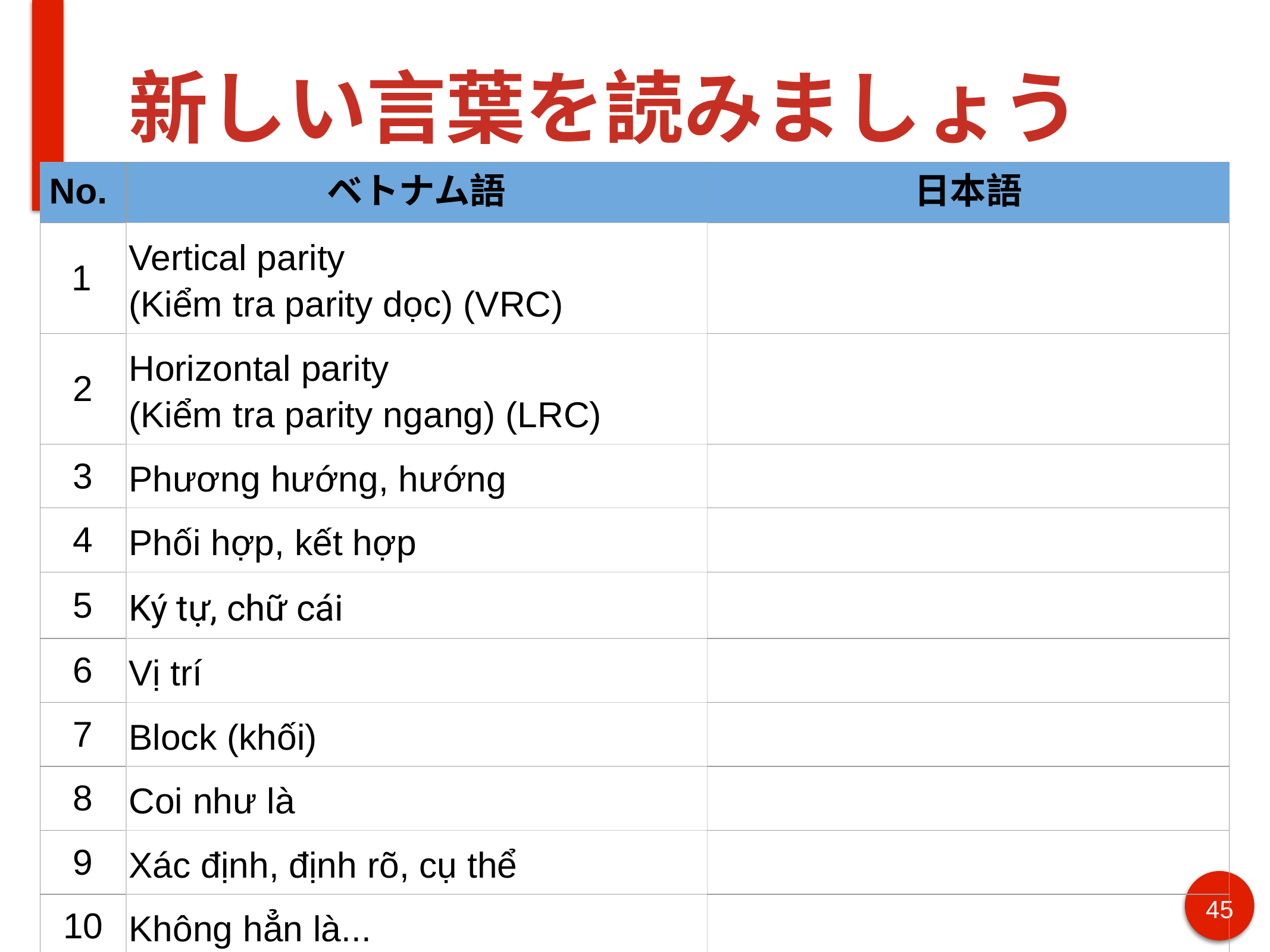

# 新しい言葉を読みましょう
| No. | ベトナム語 | 日本語 |
| --- | --- | --- |
| 1 | Vertical parity (Kiểm tra parity dọc) (VRC) |  |
| 2 | Horizontal parity (Kiểm tra parity ngang) (LRC) |  |
| 3 | Phương hướng, hướng |  |
| 4 | Phối hợp, kết hợp |  |
| 5 | Ký tự, chữ cái |  |
| 6 | Vị trí |  |
| 7 | Block (khối) |  |
| 8 | Coi như là |  |
| 9 | Xác định, định rõ, cụ thể |  |
| 10 | Không hẳn là... |  |
45